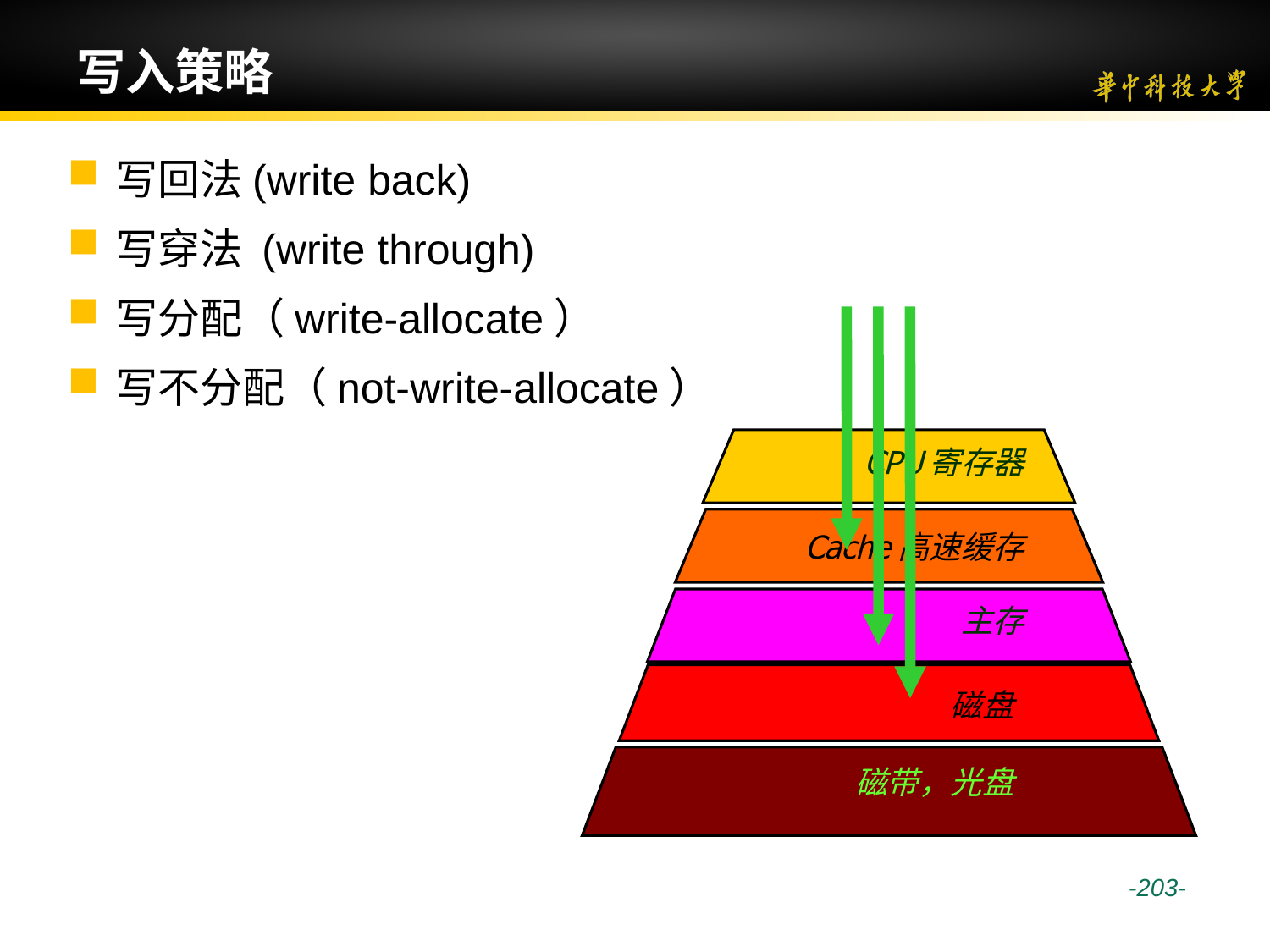

# 写入策略
写回法(write back)
写穿法 (write through)
写分配（write-allocate）
写不分配（not-write-allocate）

CPU寄存器

Cache高速缓存

主存

磁盘

磁带，光盘
 -203-